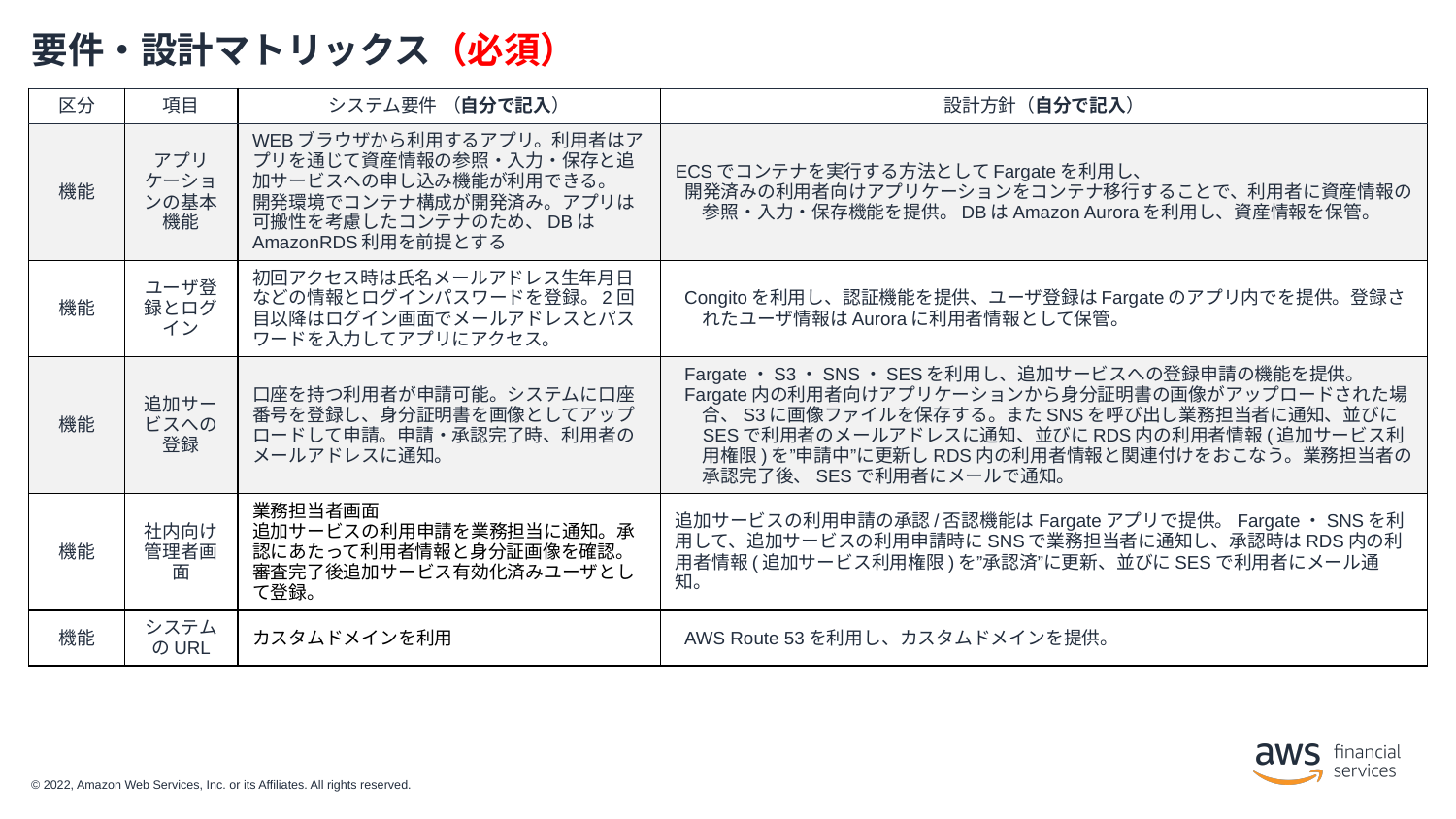

# 要件・設計マトリックス（必須）
| 区分 | 項目 | システム要件 （自分で記入） | 設計方針（自分で記入） |
| --- | --- | --- | --- |
| 機能 | アプリケーションの基本機能 | WEBブラウザから利用するアプリ。開発環境でコンテナ構成が開発済み。利用者はアプリを通じて資産情報の参照・入力・保存と追加サービスへの申し込み機能が利用できる。 アプリは可搬性を考慮したコンテナのため、DBはAmazonRDS利用を前提とする | 1.CES(Fargate)＋CloudFront構成 2.EKS？ 3.EC2 使い分け確認 ECSでコンテナを実行する方法としてFargateを利用し、 開発済みの利用者向けアプリケーションをコンテナ移行することで、利用者に資産情報の参照・入力・保存機能を提供。 |
| 機能 | ユーザ登録とログイン | 初回アクセス時は氏名メールアドレス生年月日などの情報とログインパスワードを登録。2回目以降はログイン画面でメールアドレスとパスワードを入力してアプリにアクセス。 | 1.Cognito 2.アプリ側で実装 Congitoを利用し、ユーザ登録とログイン機能を提供。 |
| 機能 | 追加サービスへの登録 | 口座を持つ利用者が申請可能。システムに口座番号を登録し、身分証明書を画像としてアップロードして申請。申請・承認完了時、利用者のメールアドレスに通知。 | S3 (署名付きURL？)　+ SNS + Cognito Lambdaを利用。 画像ファイルの保管にAmazon S3を利用。 メール通知のためにAmazon SESを利用。 Lambda・S3・EventBridge・SNS・SESを利用し、追加サービスへの登録申請の機能を提供。 利用者向けアプリケーションから身分証明書の画像がアップロードされた場合、LambdaからS3に画像ファイルを保存する。S3の保存をトリガーにEventBridgeを利用してSNSで業務担当者に通知、並びにSESで利用者のメールアドレスに通知。業務担当者の承認完了後、SESで利用者にメールで通知。 |
| 機能 | 社内向け管理者画面 | 業務担当者画面 ユーザ登録者数・最終ログイン時刻を確認。利用料金が一定を超えた際に業務担当に通知。追加サービスの利用申請が業務担当に通知。承認にあたって利用者情報と身分証画像を確認。審査完了後追加サービス有効化済みユーザとして登録。 | EC2を利用してサーバを構成。 VPNゲートウェイを利用。 CloudWatchで利用料金を監視し、通知。 コスト請求アラームを利用。 Fargate・Cognitoを利用し、業務担当者向けアプリを提供。アプリはFargateのコンテナで開発し、Cognitoからユーザ(登録者)数と最終ログイン時刻の情報を取得する。 コスト請求アラームを利用し、クラウド利用料金が一定額を超えた場合、業務担当者に通知。 EventBridge・SNS・追加サービスの利用申請 |
| 機能 | システムのURL | カスタムドメインを利用 | AWS Route 53を利用 |
| 区分 | 項目 | システム要件 （自分で記入） | 設計方針（自分で記入） |
| --- | --- | --- | --- |
| 機能 | アプリケーションの基本機能 | WEBブラウザから利用するアプリ。利用者はアプリを通じて資産情報の参照・入力・保存と追加サービスへの申し込み機能が利用できる。 開発環境でコンテナ構成が開発済み。アプリは可搬性を考慮したコンテナのため、DBはAmazonRDS利用を前提とする | ECSでコンテナを実行する方法としてFargateを利用し、 開発済みの利用者向けアプリケーションをコンテナ移行することで、利用者に資産情報の参照・入力・保存機能を提供。DBはAmazon Auroraを利用し、資産情報を保管。 |
| 機能 | ユーザ登録とログイン | 初回アクセス時は氏名メールアドレス生年月日などの情報とログインパスワードを登録。2回目以降はログイン画面でメールアドレスとパスワードを入力してアプリにアクセス。 | Congitoを利用し、認証機能を提供、ユーザ登録はFargateのアプリ内でを提供。登録されたユーザ情報はAuroraに利用者情報として保管。 |
| 機能 | 追加サービスへの登録 | 口座を持つ利用者が申請可能。システムに口座番号を登録し、身分証明書を画像としてアップロードして申請。申請・承認完了時、利用者のメールアドレスに通知。 | Fargate・S3・SNS・SESを利用し、追加サービスへの登録申請の機能を提供。 Fargate内の利用者向けアプリケーションから身分証明書の画像がアップロードされた場合、S3に画像ファイルを保存する。またSNSを呼び出し業務担当者に通知、並びにSESで利用者のメールアドレスに通知、並びにRDS内の利用者情報(追加サービス利用権限)を”申請中”に更新しRDS内の利用者情報と関連付けをおこなう。業務担当者の承認完了後、SESで利用者にメールで通知。 |
| 機能 | 社内向け管理者画面 | 業務担当者画面 追加サービスの利用申請を業務担当に通知。承認にあたって利用者情報と身分証画像を確認。審査完了後追加サービス有効化済みユーザとして登録。 | 追加サービスの利用申請の承認/否認機能はFargateアプリで提供。Fargate・SNSを利用して、追加サービスの利用申請時にSNSで業務担当者に通知し、承認時はRDS内の利用者情報(追加サービス利用権限)を”承認済”に更新、並びにSESで利用者にメール通知。 |
| 機能 | システムのURL | カスタムドメインを利用 | AWS Route 53を利用し、カスタムドメインを提供。 |